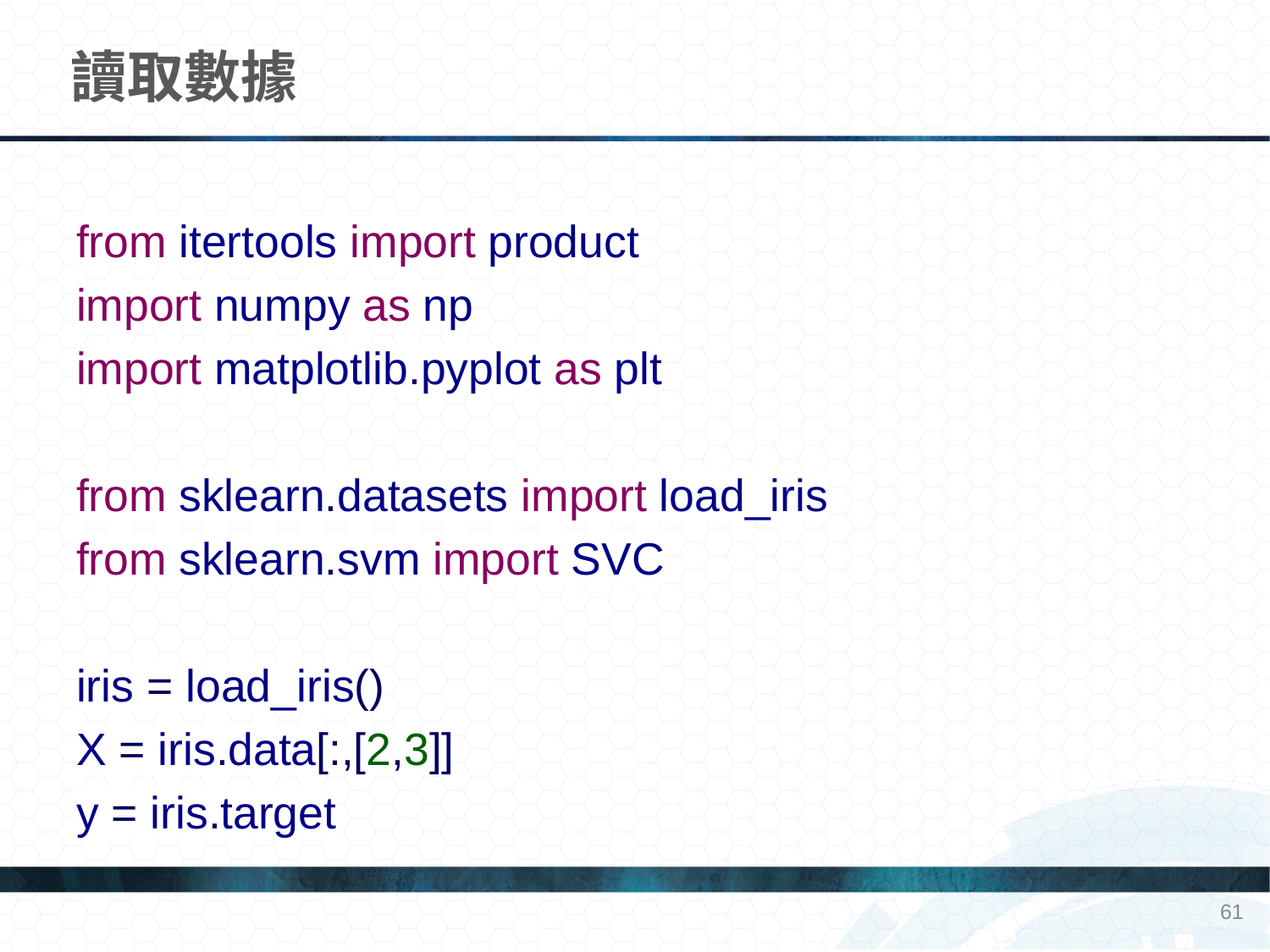

# 讀取數據
from itertools import product
import numpy as np
import matplotlib.pyplot as plt

from sklearn.datasets import load_iris
from sklearn.svm import SVC

iris = load_iris()
X = iris.data[:,[2,3]]
y = iris.target
61